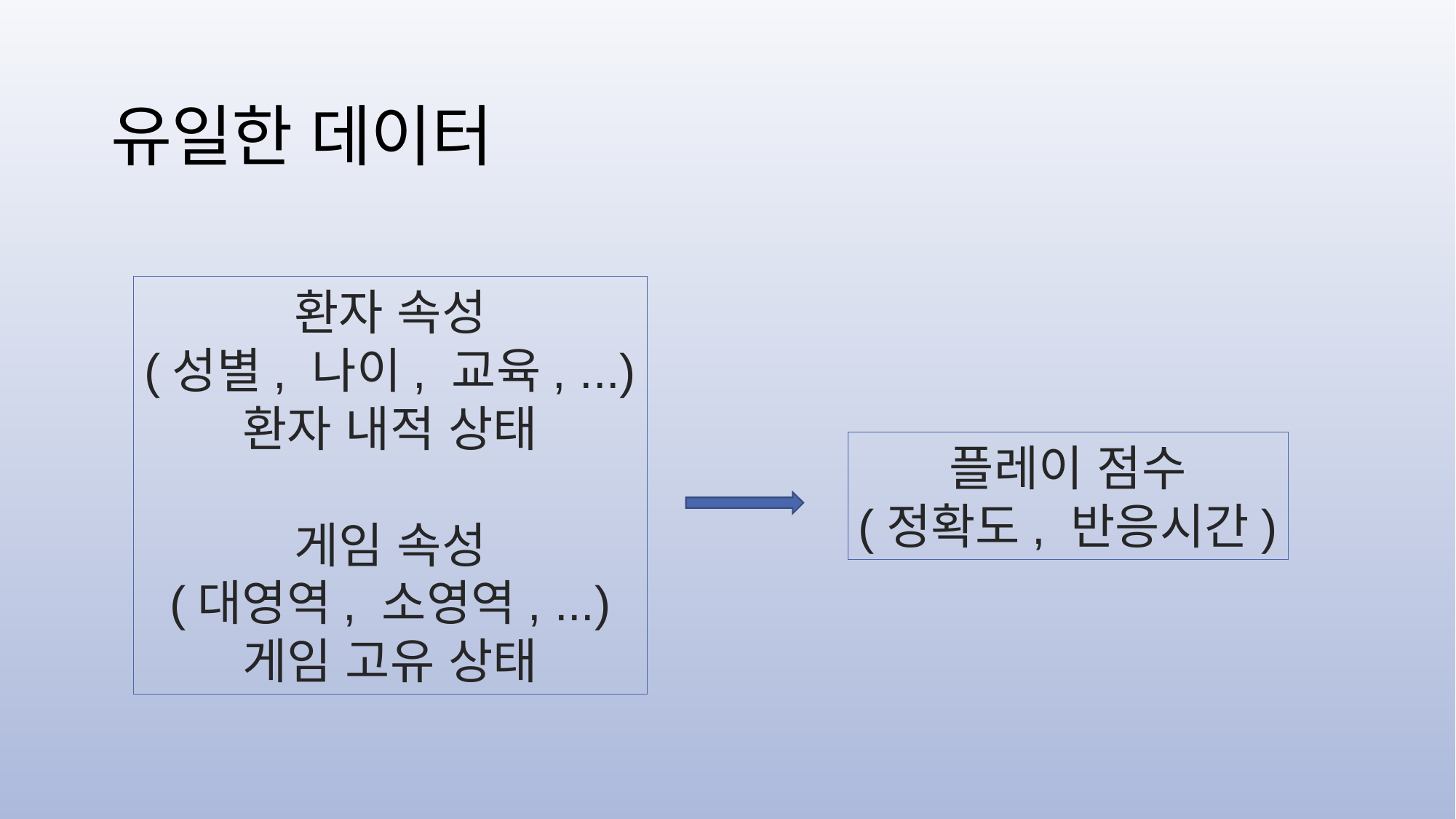

# 유일한 데이터
환자 속성
(성별, 나이, 교육, ...)
환자 내적 상태

게임 속성
(대영역, 소영역, ...)
게임 고유 상태
플레이 점수
(정확도, 반응시간)